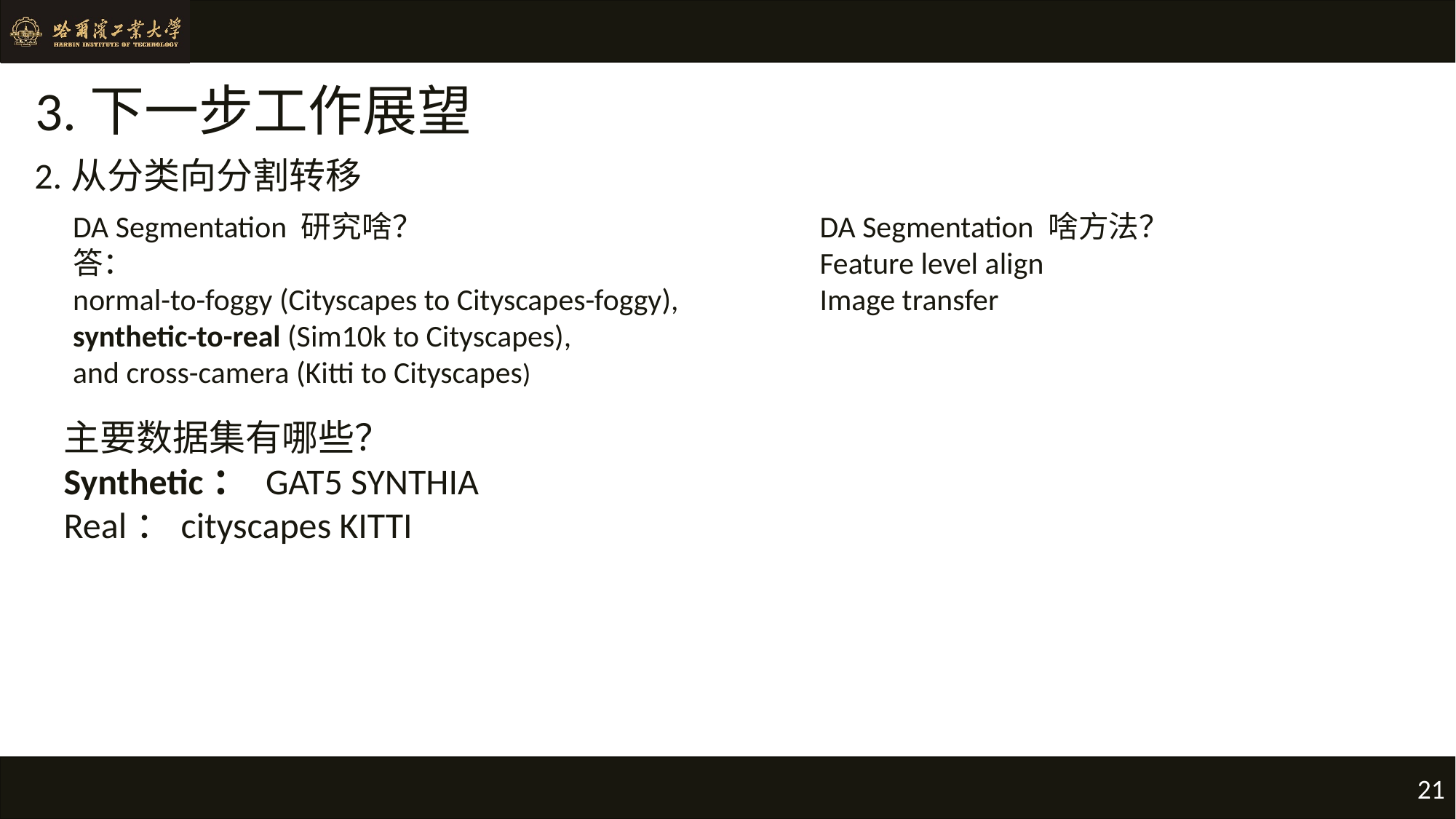

# 3.下一步工作展望
2.从分类向分割转移
DA Segmentation 研究啥？
答：
normal-to-foggy (Cityscapes to Cityscapes-foggy),
synthetic-to-real (Sim10k to Cityscapes),
and cross-camera (Kitti to Cityscapes)

DA Segmentation 啥方法？
Feature level align
Image transfer
主要数据集有哪些？
Synthetic： GAT5 SYNTHIA
Real：cityscapes KITTI
21